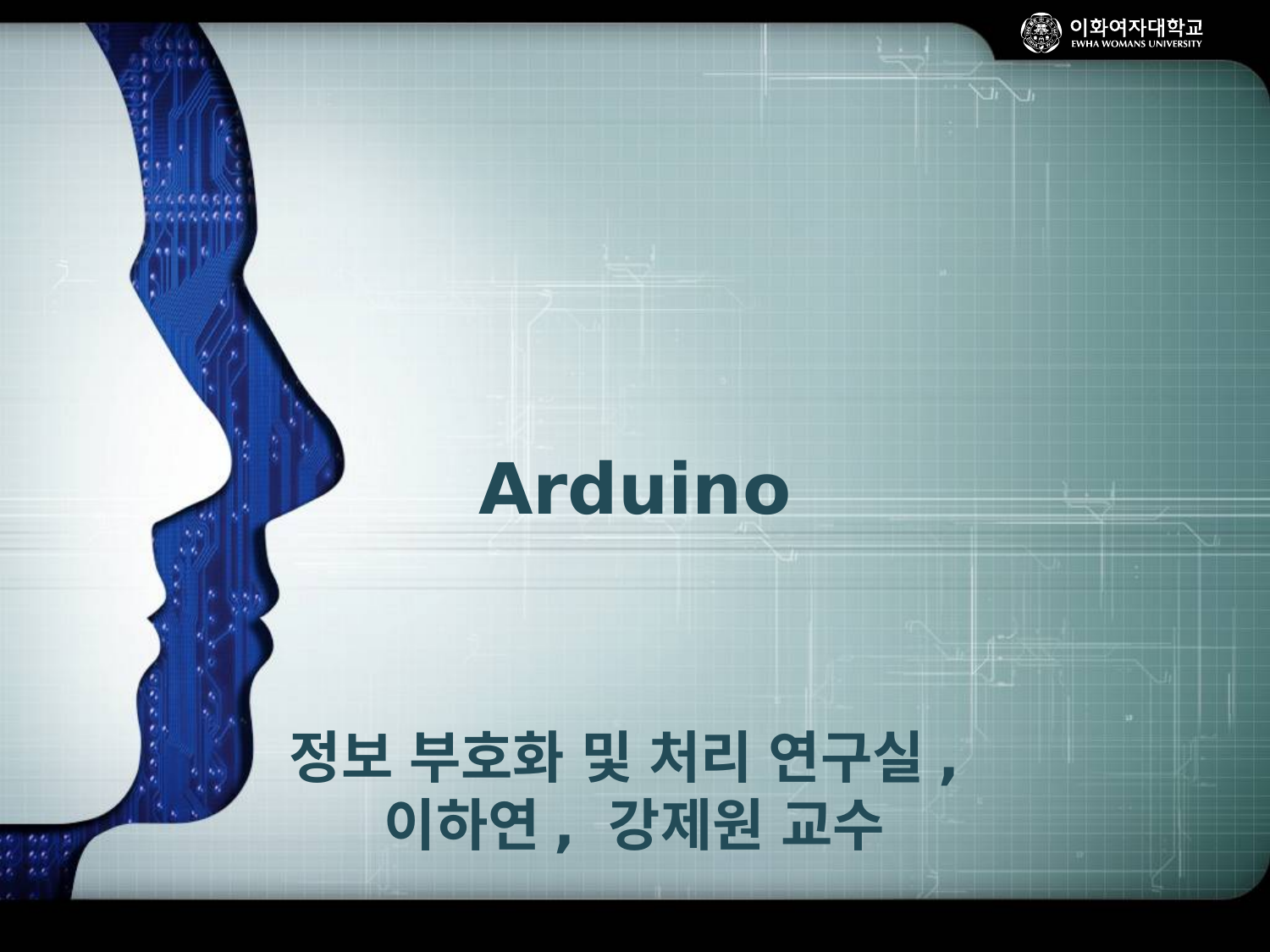

# Arduino
정보 부호화 및 처리 연구실,
이하연, 강제원 교수